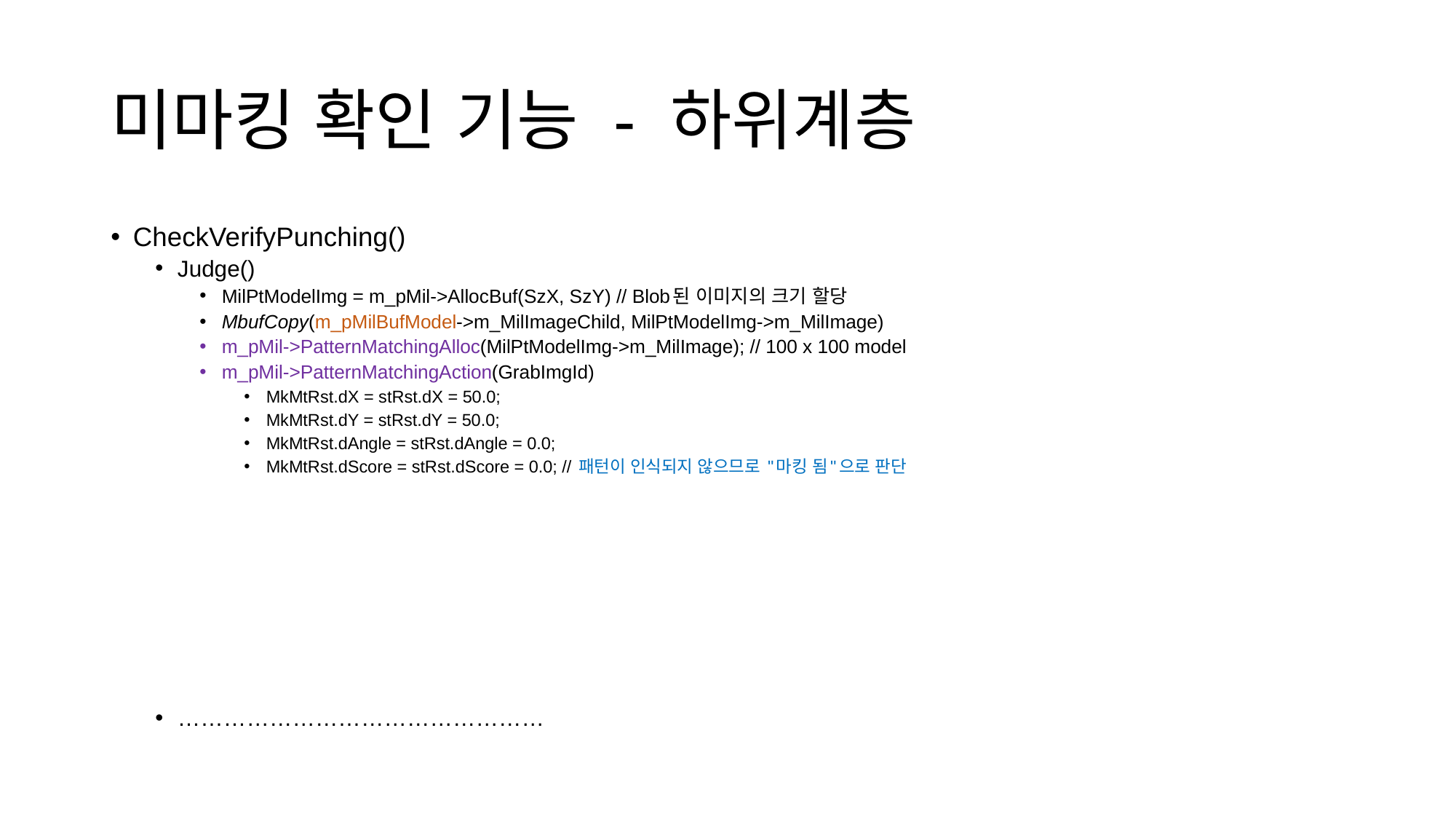

# 미마킹 확인 기능 - 하위계층
CheckVerifyPunching()
Judge()
MilPtModelImg = m_pMil->AllocBuf(SzX, SzY) // Blob된 이미지의 크기 할당
MbufCopy(m_pMilBufModel->m_MilImageChild, MilPtModelImg->m_MilImage)
m_pMil->PatternMatchingAlloc(MilPtModelImg->m_MilImage); // 100 x 100 model
m_pMil->PatternMatchingAction(GrabImgId)
MkMtRst.dX = stRst.dX = 50.0;
MkMtRst.dY = stRst.dY = 50.0;
MkMtRst.dAngle = stRst.dAngle = 0.0;
MkMtRst.dScore = stRst.dScore = 0.0; // 패턴이 인식되지 않으므로 "마킹 됨"으로 판단

…………………………………………